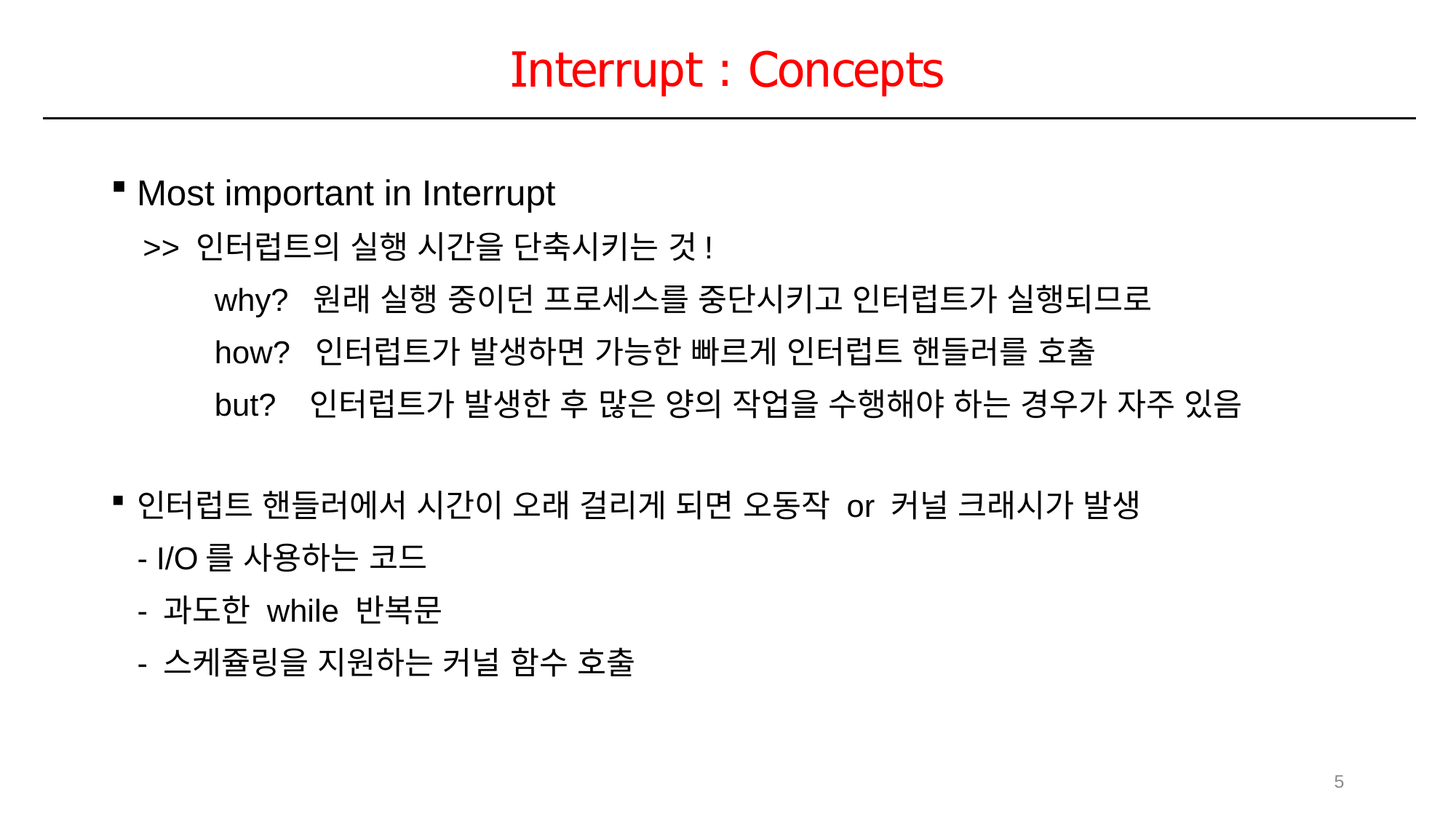

# Interrupt : Concepts
Most important in Interrupt
    >> 인터럽트의 실행 시간을 단축시키는 것!
	why?  원래 실행 중이던 프로세스를 중단시키고 인터럽트가 실행되므로
	how?  인터럽트가 발생하면 가능한 빠르게 인터럽트 핸들러를 호출
	but?   인터럽트가 발생한 후 많은 양의 작업을 수행해야 하는 경우가 자주 있음

인터럽트 핸들러에서 시간이 오래 걸리게 되면 오동작 or 커널 크래시가 발생
   - I/O를 사용하는 코드
   - 과도한 while 반복문
   - 스케쥴링을 지원하는 커널 함수 호출

5